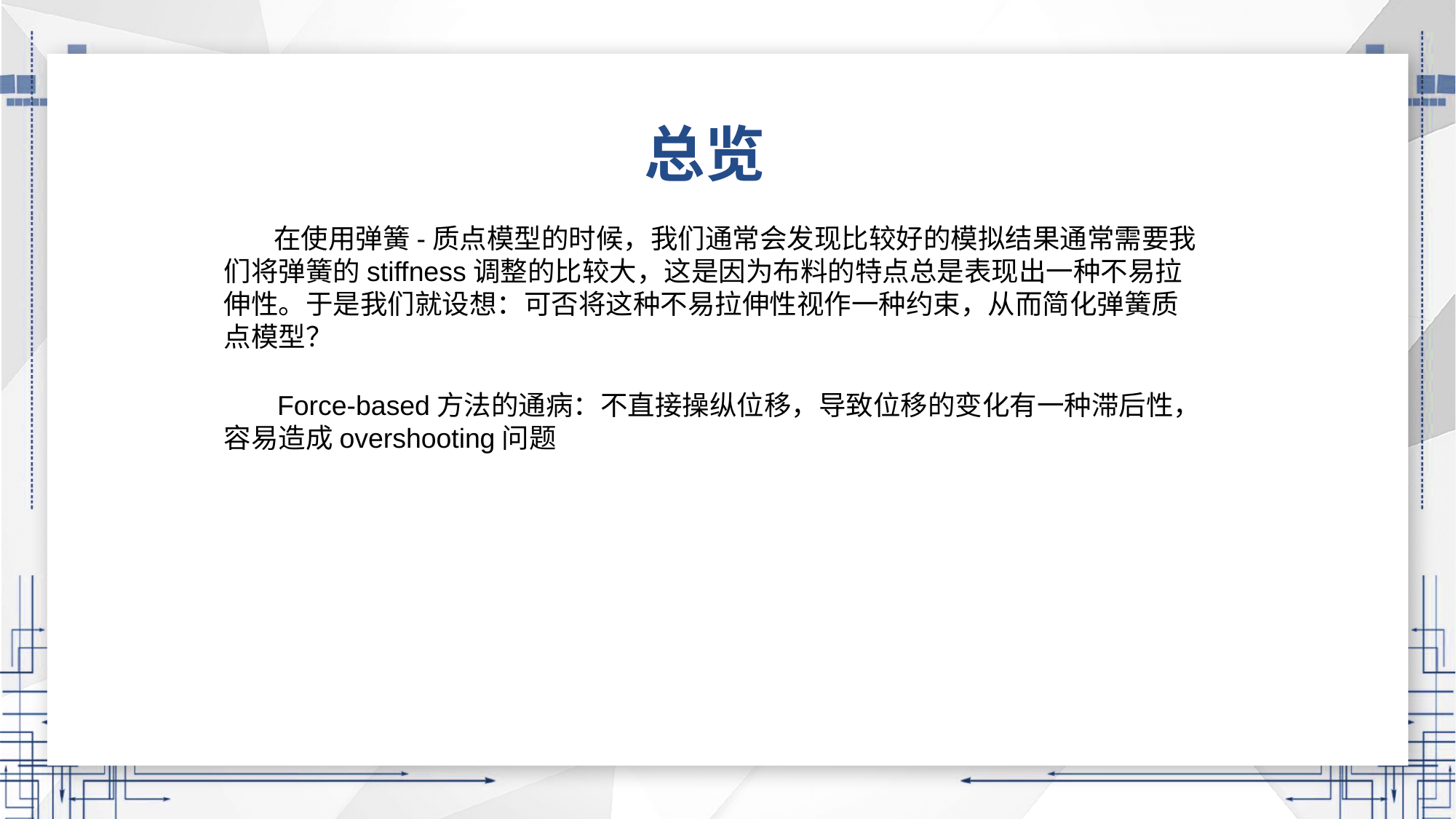

总览
       在使用弹簧-质点模型的时候，我们通常会发现比较好的模拟结果通常需要我们将弹簧的stiffness调整的比较大，这是因为布料的特点总是表现出一种不易拉伸性。于是我们就设想：可否将这种不易拉伸性视作一种约束，从而简化弹簧质点模型？
       Force-based方法的通病：不直接操纵位移，导致位移的变化有一种滞后性，容易造成overshooting问题